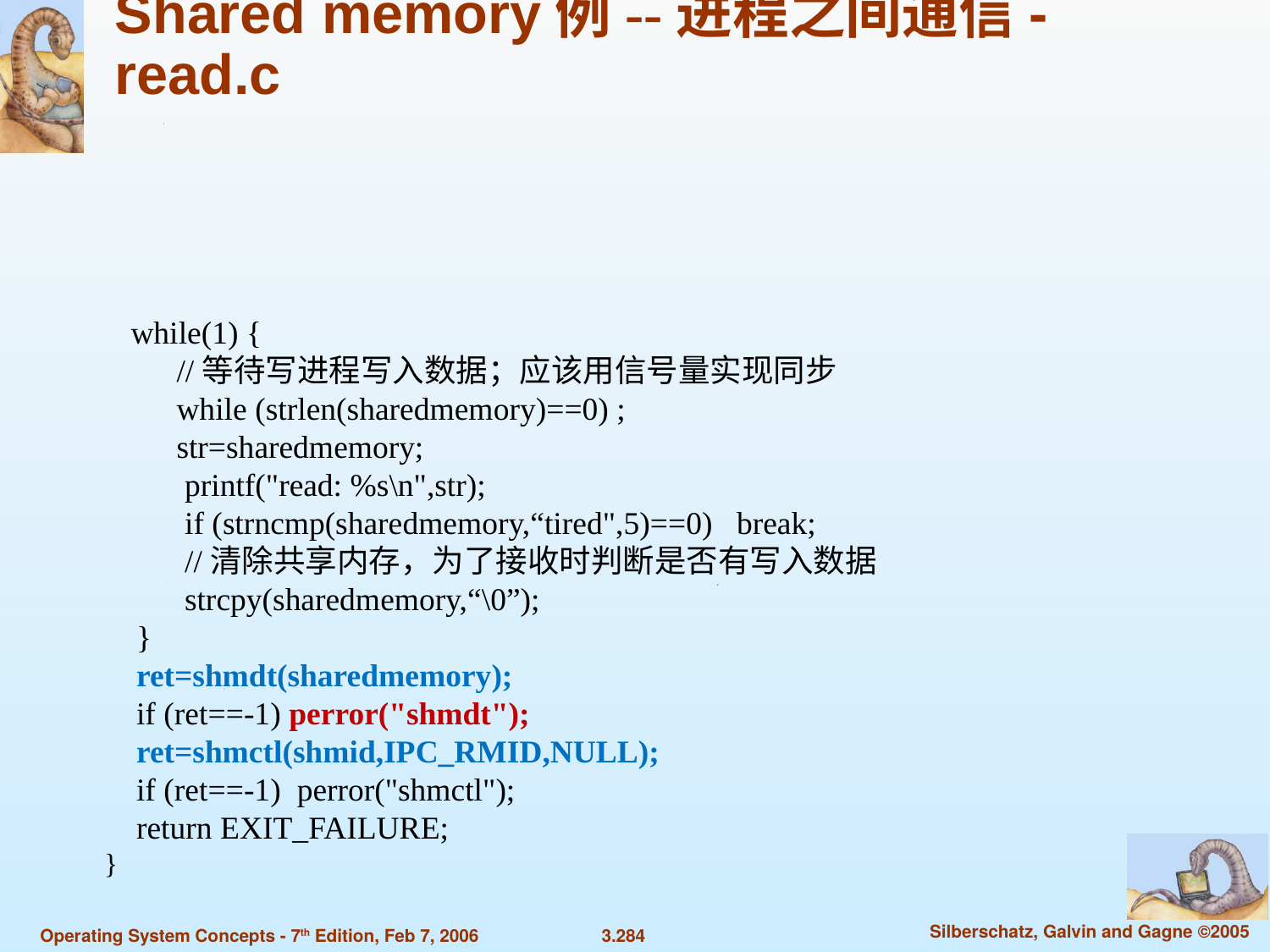

Shared memory例--进程之间通信-read.c
   while(1) {
         //等待写进程写入数据；应该用信号量实现同步
         while (strlen(sharedmemory)==0) ;
         str=sharedmemory;
          printf("read: %s\n",str);
          if (strncmp(sharedmemory,“tired",5)==0)   break;
          //清除共享内存，为了接收时判断是否有写入数据
          strcpy(sharedmemory,“\0”);
    }
    ret=shmdt(sharedmemory);
    if (ret==-1) perror("shmdt");
    ret=shmctl(shmid,IPC_RMID,NULL);
    if (ret==-1)  perror("shmctl");
    return EXIT_FAILURE;
}